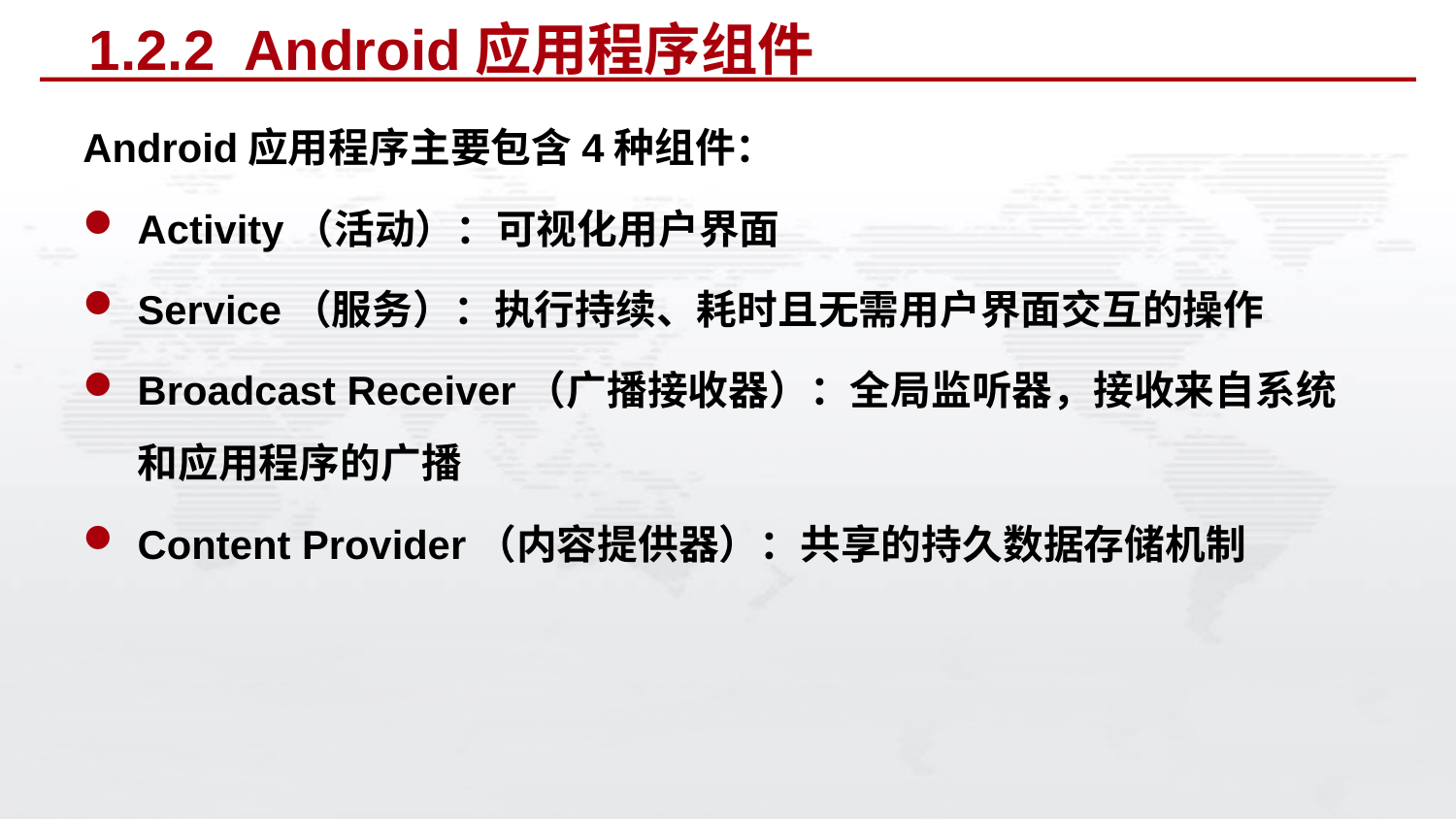

# 1.2.2  Android应用程序组件
Android应用程序主要包含4种组件：
Activity（活动）：可视化用户界面
Service（服务）：执行持续、耗时且无需用户界面交互的操作
Broadcast Receiver（广播接收器）：全局监听器，接收来自系统和应用程序的广播
Content Provider（内容提供器）：共享的持久数据存储机制